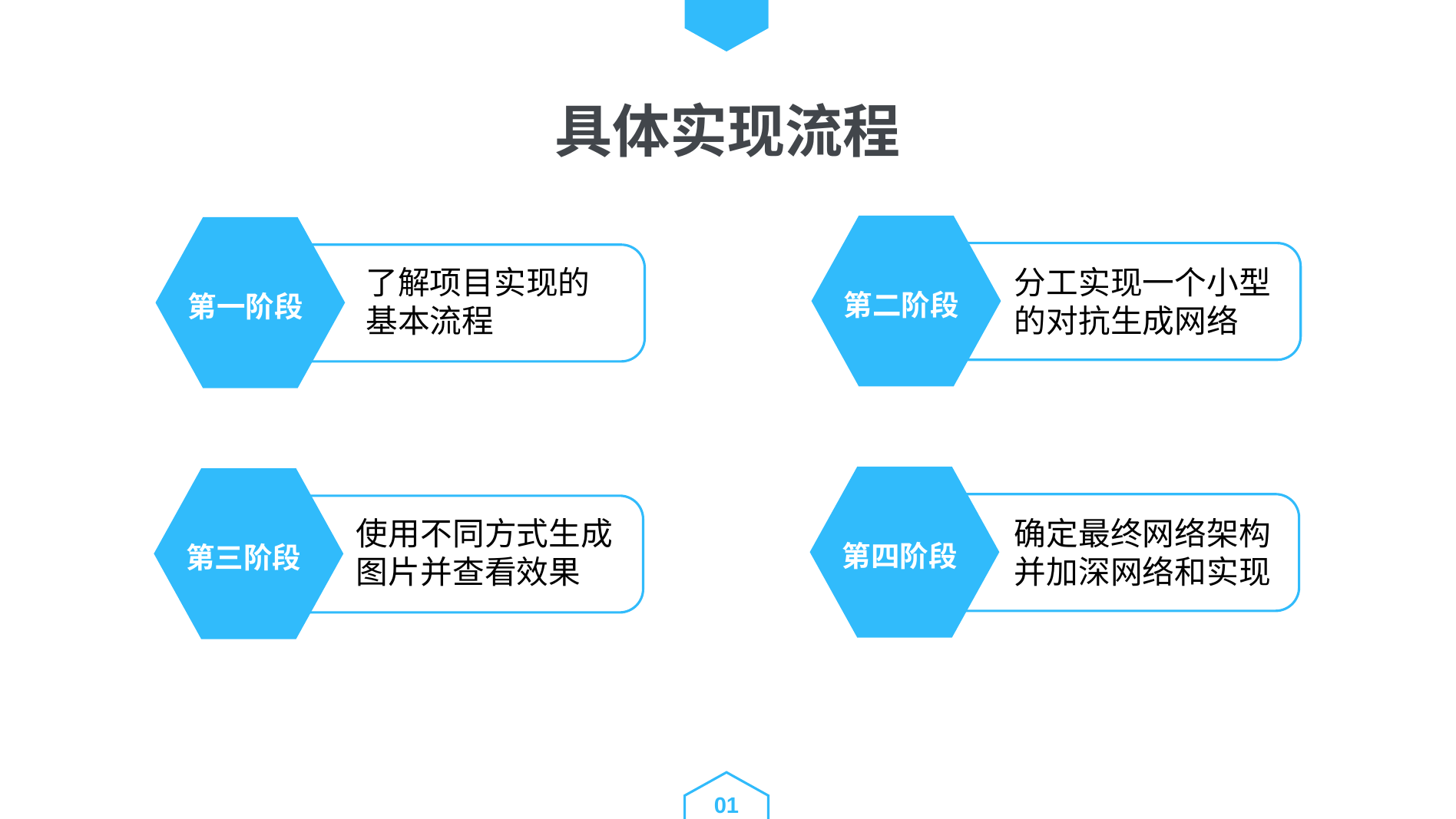

具体实现流程

了解项目实现的基本流程
分工实现一个小型的对抗生成网络
第二阶段
第一阶段

确定最终网络架构并加深网络和实现
使用不同方式生成图片并查看效果
第四阶段
第三阶段

01